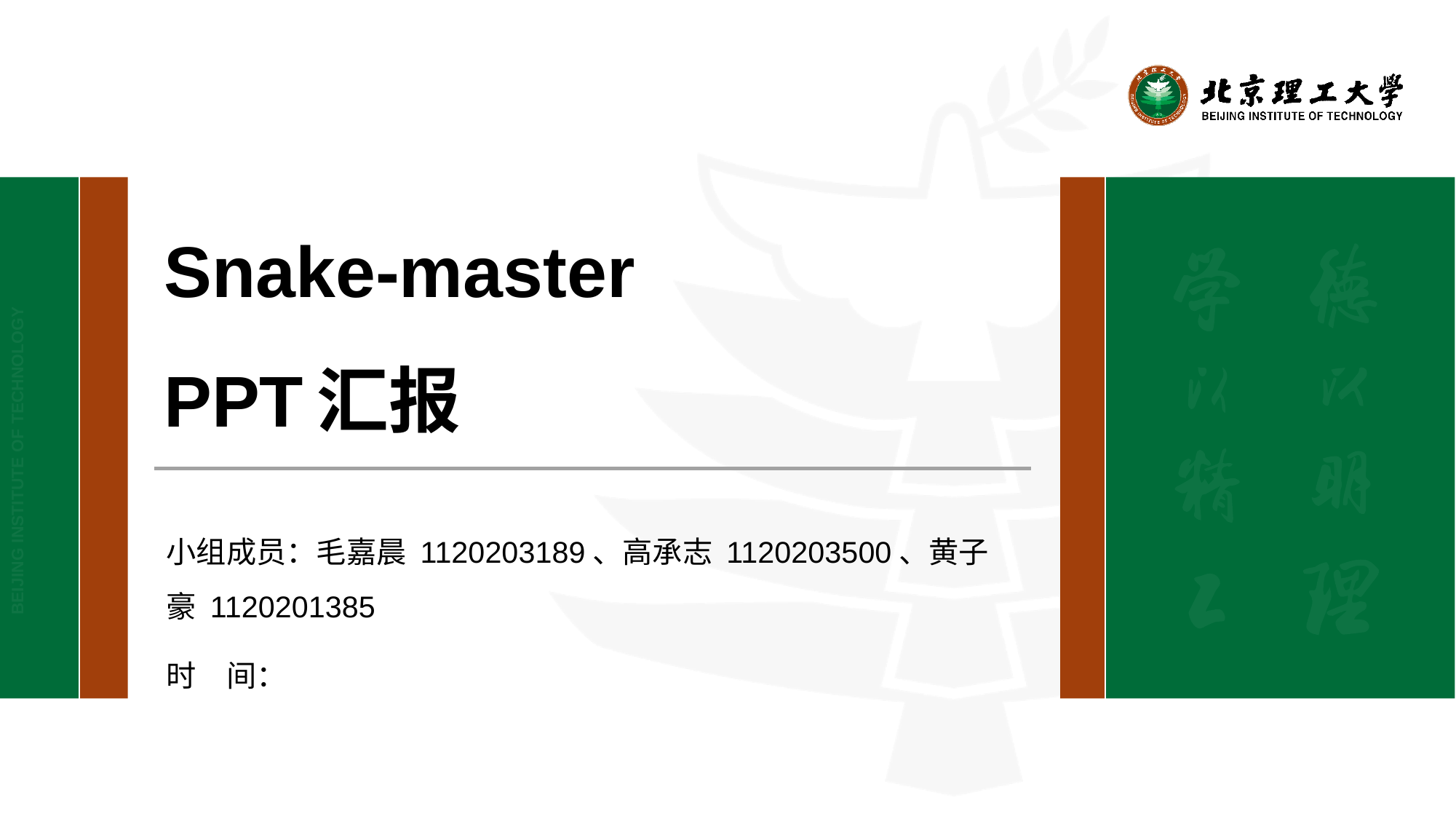

Snake-master
PPT汇报
小组成员：毛嘉晨 1120203189、高承志 1120203500、黄子豪 1120201385
时　间：